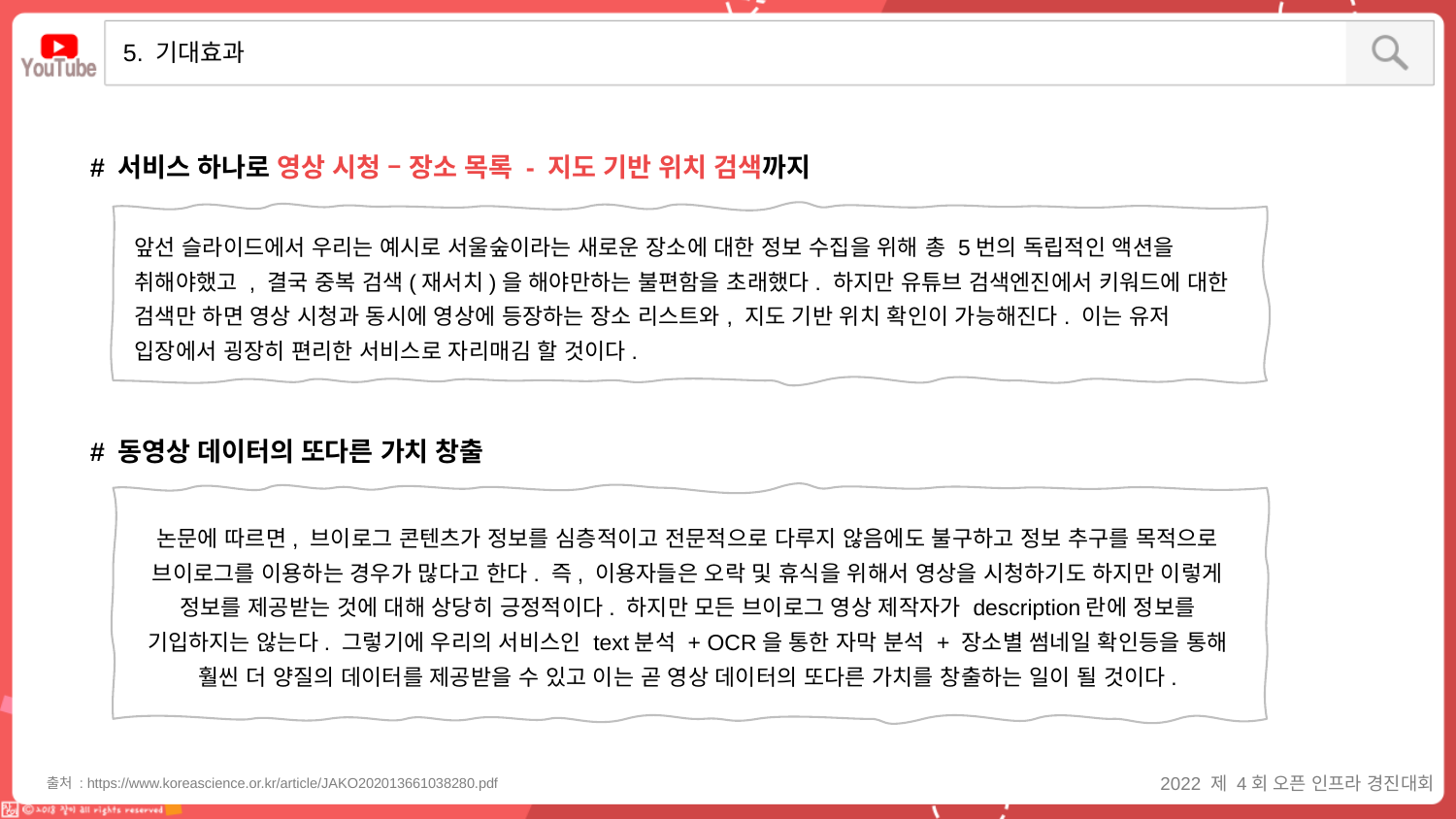

5. 기대효과
# 서비스 하나로 영상 시청 – 장소 목록 - 지도 기반 위치 검색까지

앞선 슬라이드에서 우리는 예시로 서울숲이라는 새로운 장소에 대한 정보 수집을 위해 총 5번의 독립적인 액션을 취해야했고 , 결국 중복 검색(재서치)을 해야만하는 불편함을 초래했다. 하지만 유튜브 검색엔진에서 키워드에 대한 검색만 하면 영상 시청과 동시에 영상에 등장하는 장소 리스트와, 지도 기반 위치 확인이 가능해진다. 이는 유저 입장에서 굉장히 편리한 서비스로 자리매김 할 것이다.
# 동영상 데이터의 또다른 가치 창출

논문에 따르면, 브이로그 콘텐츠가 정보를 심층적이고 전문적으로 다루지 않음에도 불구하고 정보 추구를 목적으로 브이로그를 이용하는 경우가 많다고 한다. 즉, 이용자들은 오락 및 휴식을 위해서 영상을 시청하기도 하지만 이렇게 정보를 제공받는 것에 대해 상당히 긍정적이다. 하지만 모든 브이로그 영상 제작자가 description란에 정보를 기입하지는 않는다. 그렇기에 우리의 서비스인 text분석 + OCR을 통한 자막 분석 + 장소별 썸네일 확인등을 통해 훨씬 더 양질의 데이터를 제공받을 수 있고 이는 곧 영상 데이터의 또다른 가치를 창출하는 일이 될 것이다.
2022 제 4회 오픈 인프라 경진대회
출처 : https://www.koreascience.or.kr/article/JAKO202013661038280.pdf